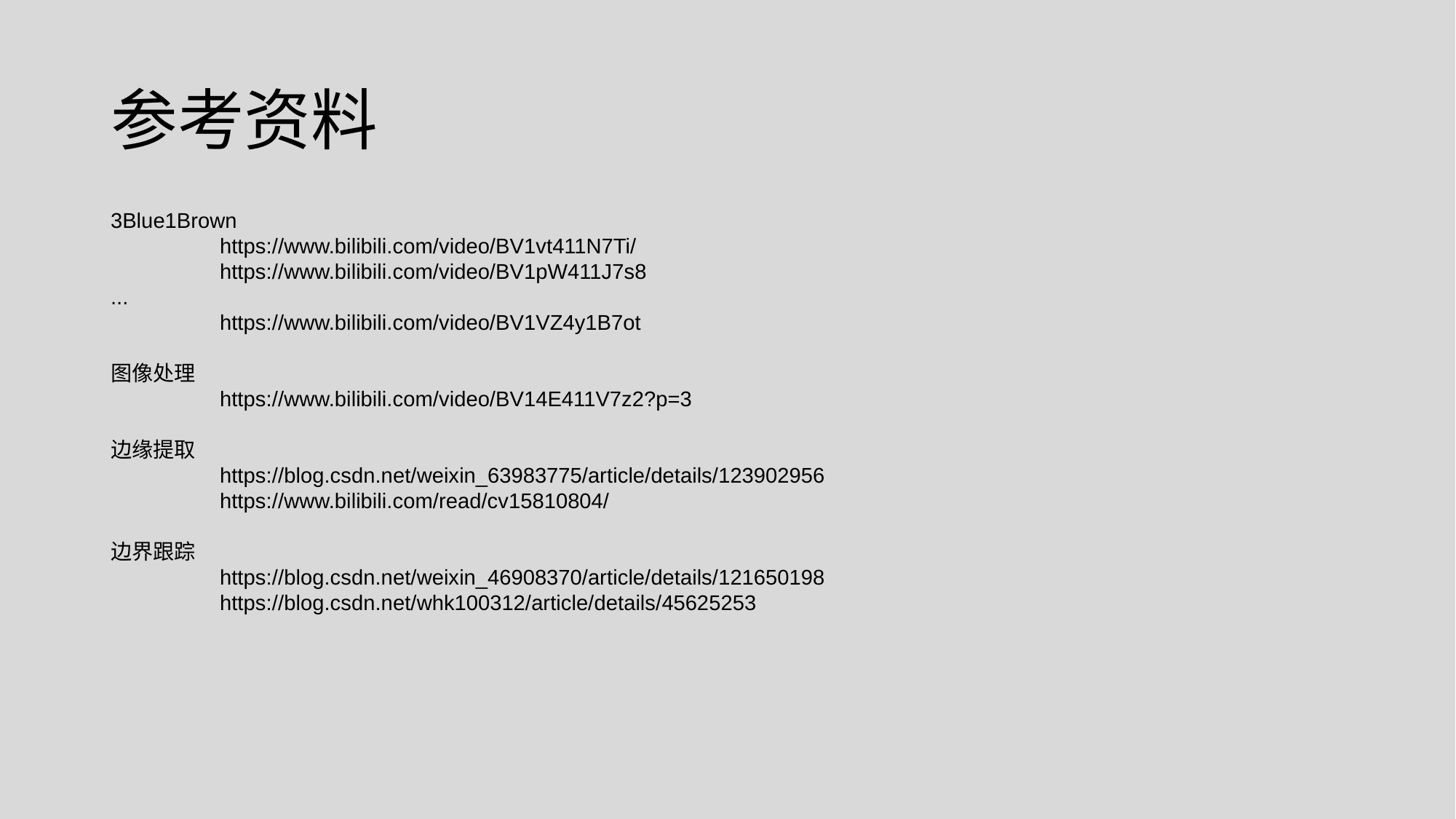

# 参考资料
3Blue1Brown
	https://www.bilibili.com/video/BV1vt411N7Ti/
	https://www.bilibili.com/video/BV1pW411J7s8
...
	https://www.bilibili.com/video/BV1VZ4y1B7ot

图像处理
	https://www.bilibili.com/video/BV14E411V7z2?p=3

边缘提取
	https://blog.csdn.net/weixin_63983775/article/details/123902956
	https://www.bilibili.com/read/cv15810804/

边界跟踪
	https://blog.csdn.net/weixin_46908370/article/details/121650198
	https://blog.csdn.net/whk100312/article/details/45625253